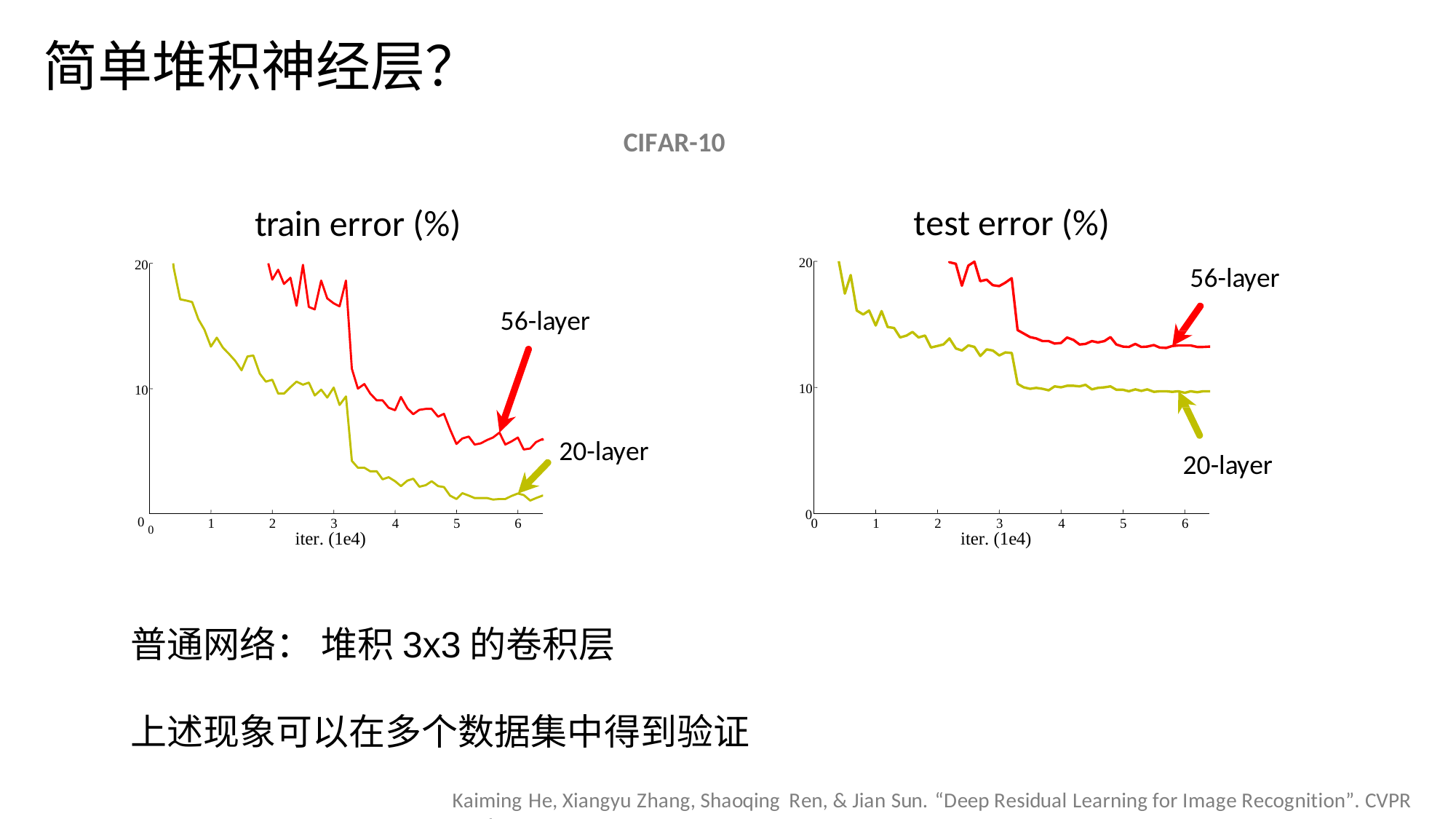

简单堆积神经层？
CIFAR-10
test error (%)
20
56-layer

10

20-layer
0

0
1
2
3
iter. (1e4)
4
5
6
train error (%)
20

56-layer

10

20-layer

0 0

1
2
3
iter. (1e4)
4
5
6
普通网络： 堆积3x3的卷积层

上述现象可以在多个数据集中得到验证
Kaiming He, Xiangyu Zhang, Shaoqing  Ren, & Jian Sun. “Deep Residual Learning for Image Recognition”. CVPR 2016.